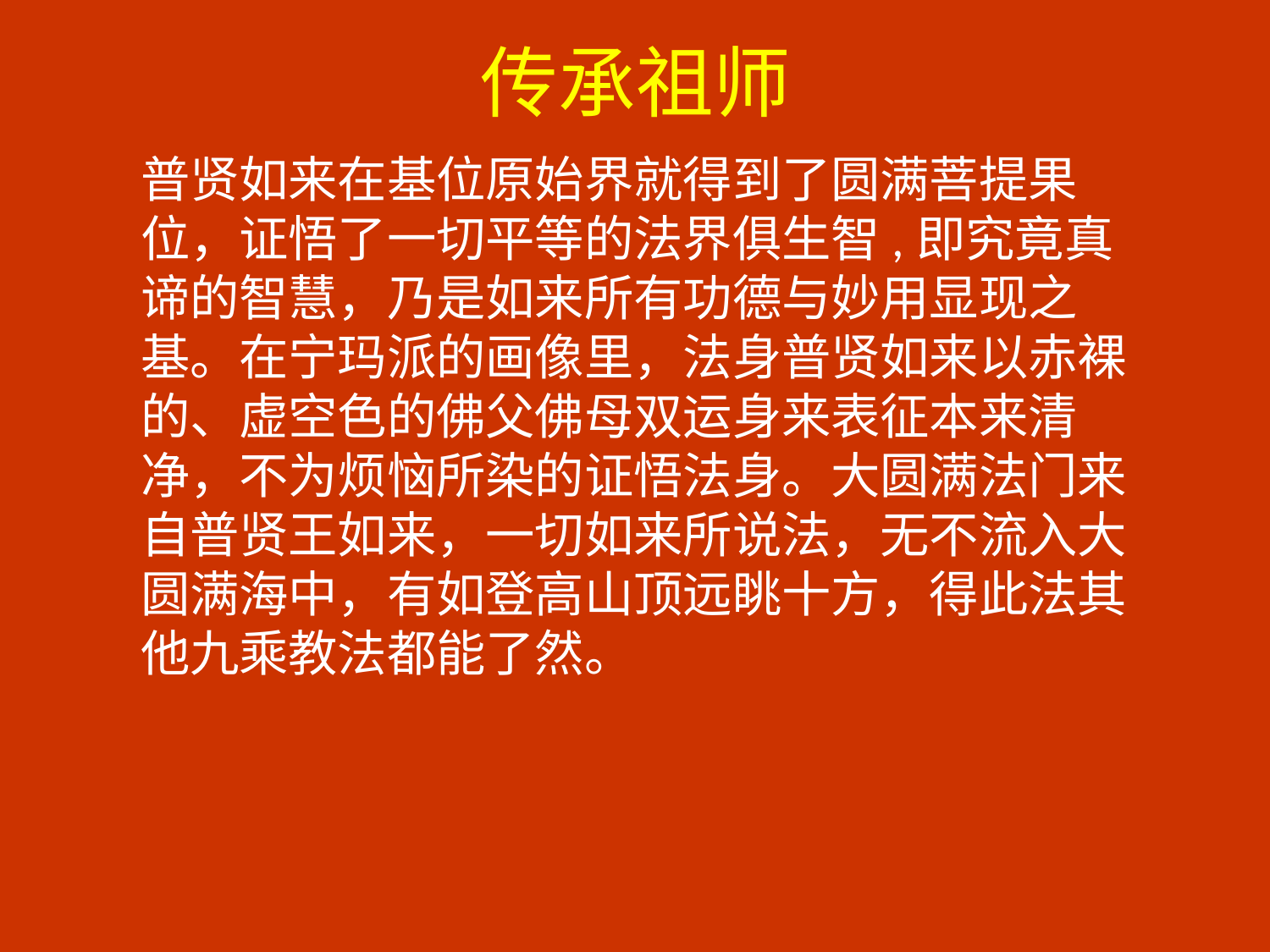

# 传承祖师
普贤如来在基位原始界就得到了圆满菩提果位，证悟了一切平等的法界俱生智,即究竟真谛的智慧，乃是如来所有功德与妙用显现之基。在宁玛派的画像里，法身普贤如来以赤裸的、虚空色的佛父佛母双运身来表征本来清净，不为烦恼所染的证悟法身。大圆满法门来自普贤王如来，一切如来所说法，无不流入大圆满海中，有如登高山顶远眺十方，得此法其他九乘教法都能了然。